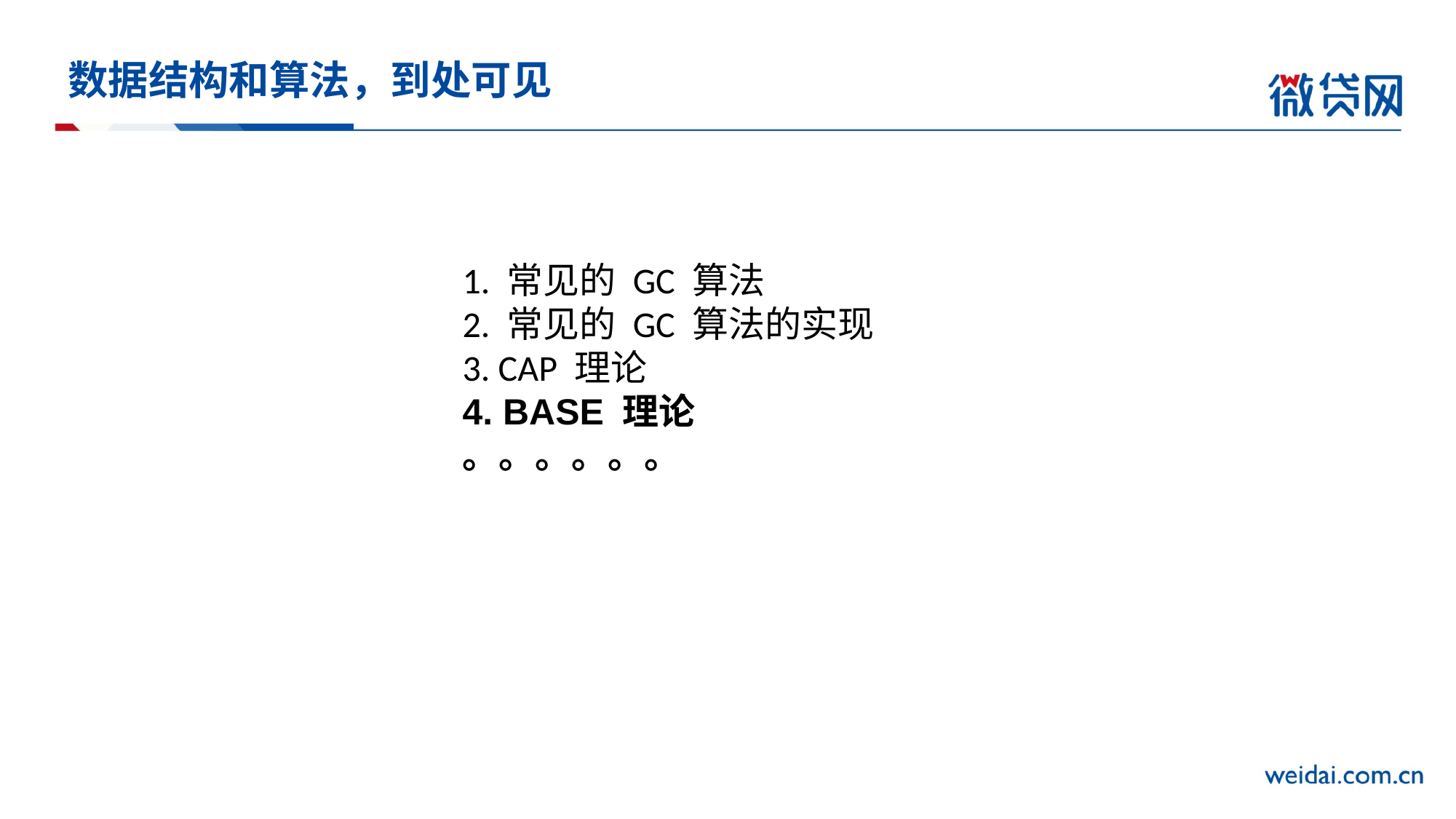

# 数据结构和算法，到处可见
1. 常见的 GC 算法
2. 常见的 GC 算法的实现
3. CAP 理论
4. BASE 理论
。。。。。。